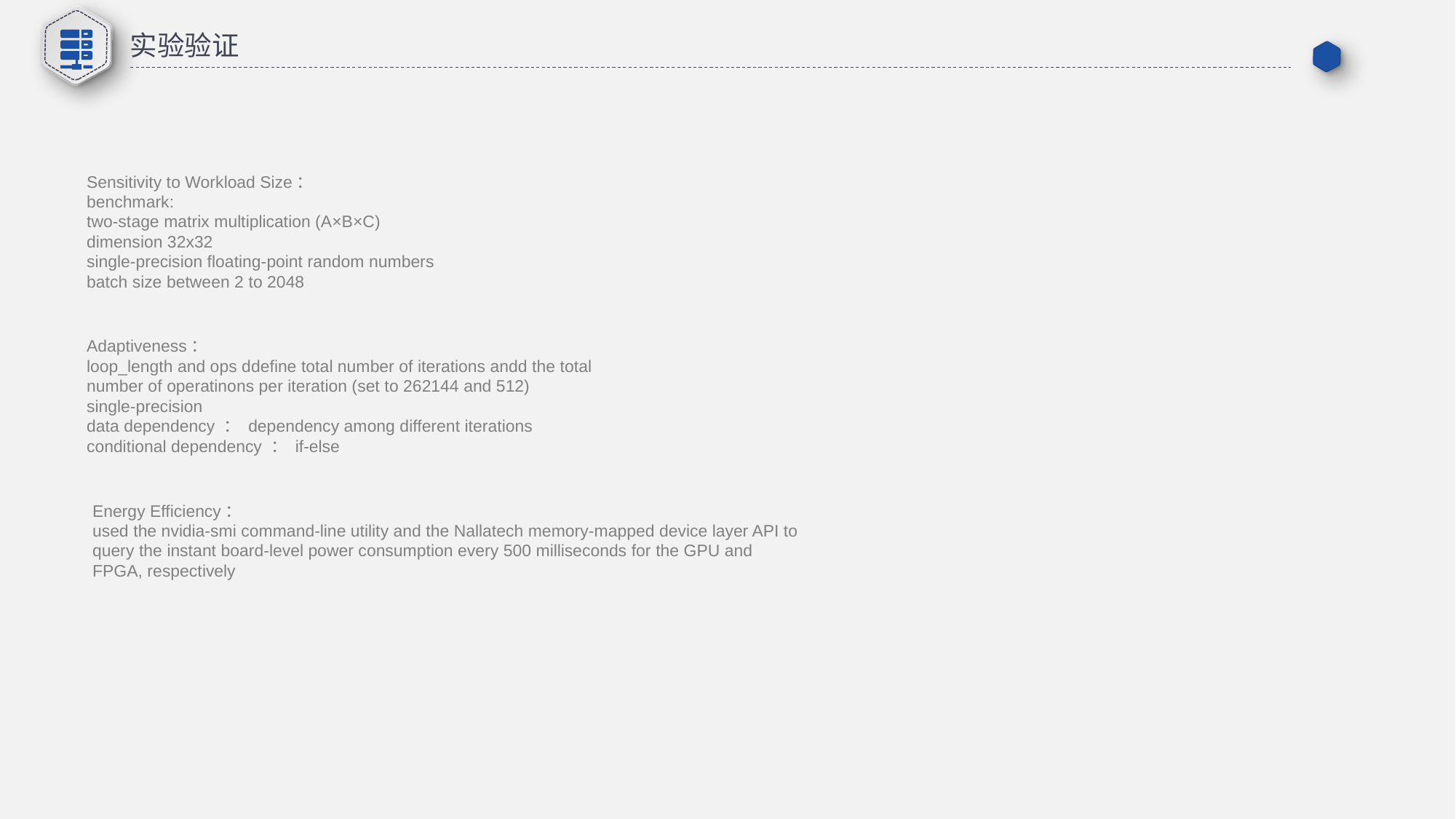

实验验证

Sensitivity to Workload Size：
benchmark:
two-stage matrix multiplication (A×B×C)
dimension 32x32
single-precision floating-point random numbers
batch size between 2 to 2048
Adaptiveness：
loop_length and ops ddefine total number of iterations andd the total number of operatinons per iteration (set to 262144 and 512)
single-precision
data dependency ： dependency among different iterations
conditional dependency ： if-else
Energy Efficiency：
used the nvidia-smi command-line utility and the Nallatech memory-mapped device layer API to query the instant board-level power consumption every 500 milliseconds for the GPU and FPGA, respectively